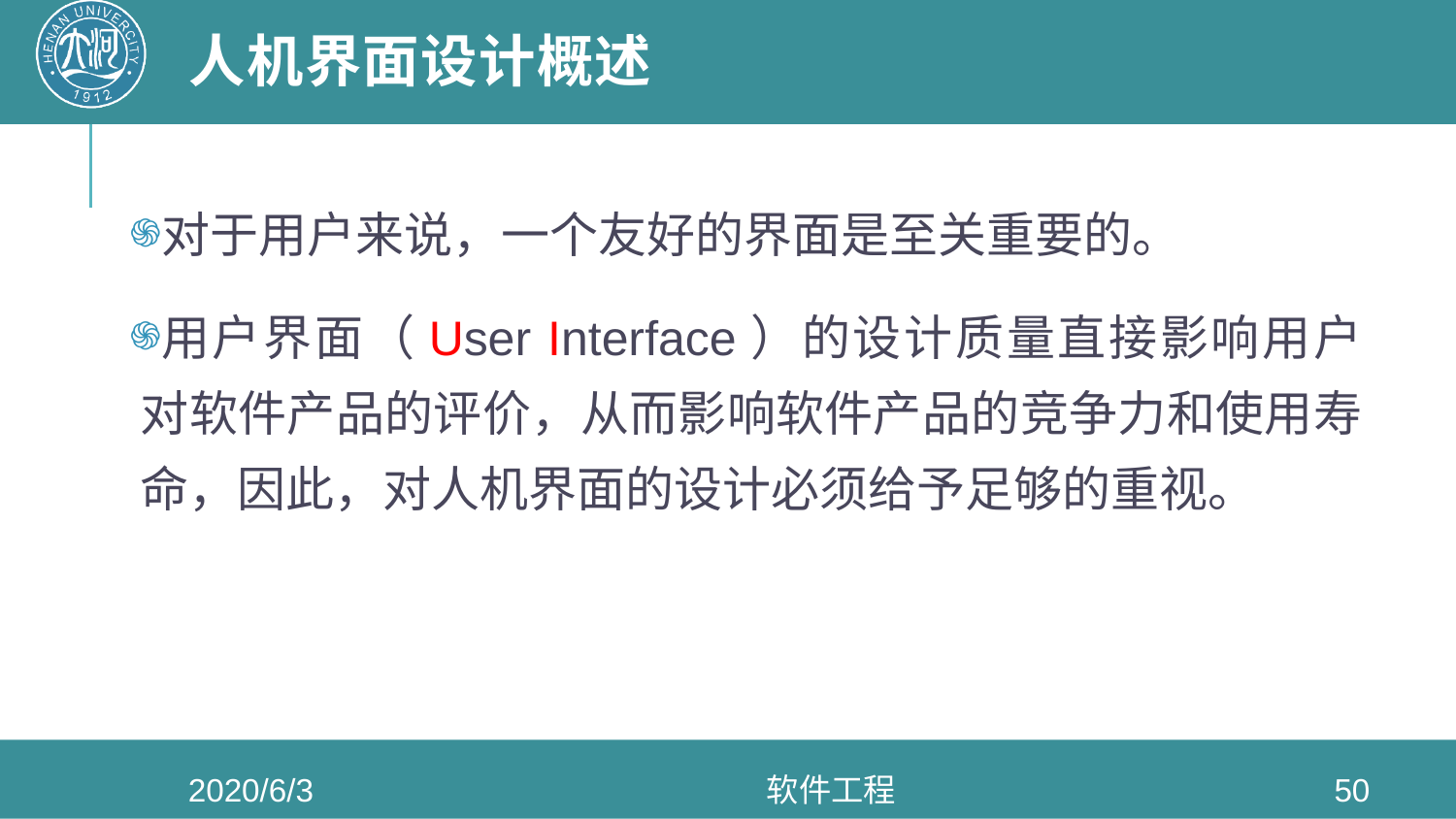

# 人机界面设计概述
对于用户来说，一个友好的界面是至关重要的。
用户界面（User Interface）的设计质量直接影响用户对软件产品的评价，从而影响软件产品的竞争力和使用寿命，因此，对人机界面的设计必须给予足够的重视。
2020/6/3
软件工程
50